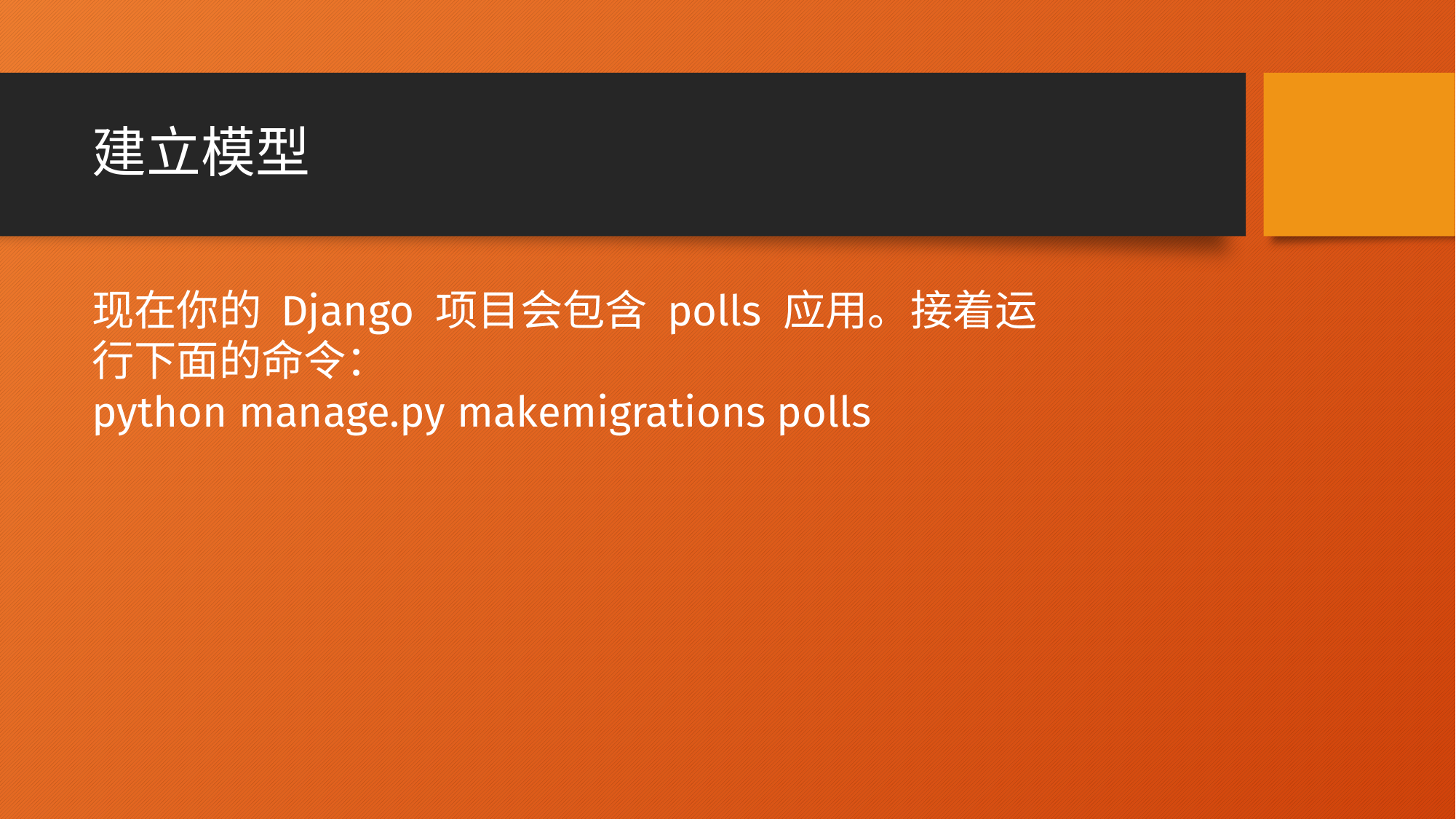

# 建立模型
现在你的 Django 项目会包含 polls 应用。接着运行下面的命令：
python manage.py makemigrations polls